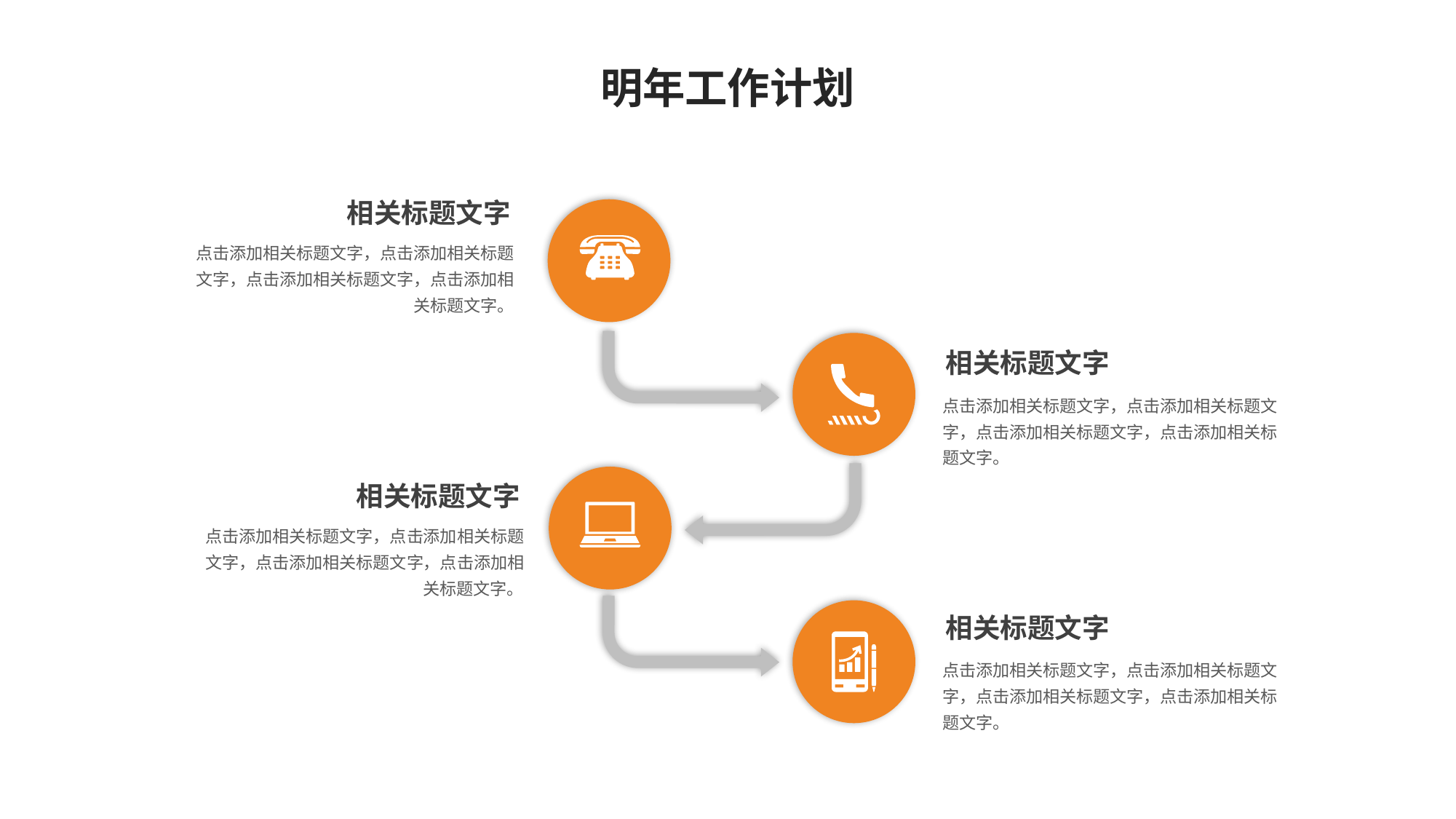

明年工作计划
相关标题文字
点击添加相关标题文字，点击添加相关标题文字，点击添加相关标题文字，点击添加相关标题文字。

相关标题文字
点击添加相关标题文字，点击添加相关标题文字，点击添加相关标题文字，点击添加相关标题文字。

相关标题文字
点击添加相关标题文字，点击添加相关标题文字，点击添加相关标题文字，点击添加相关标题文字。

相关标题文字
点击添加相关标题文字，点击添加相关标题文字，点击添加相关标题文字，点击添加相关标题文字。